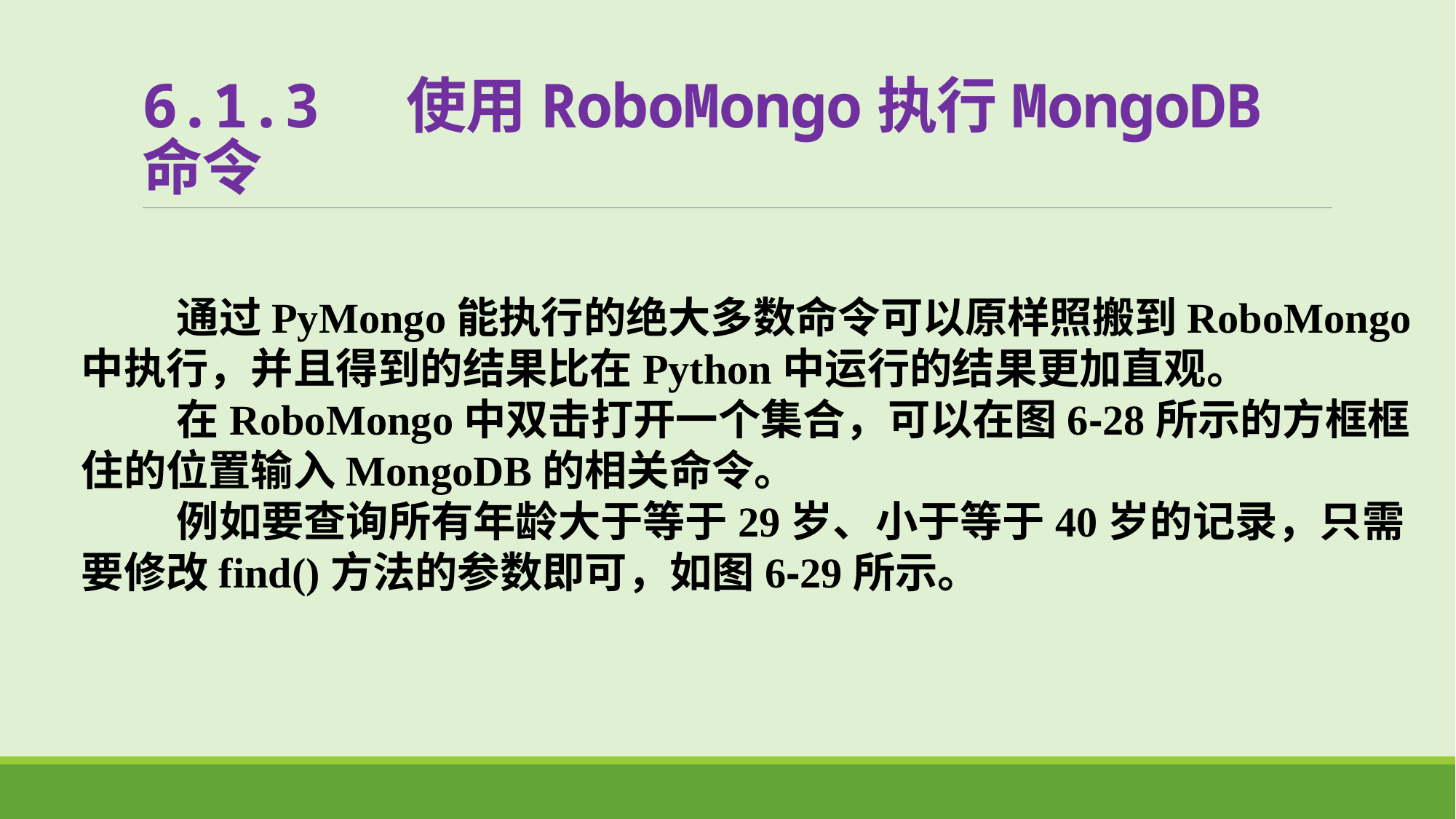

# 6.1.3  使用RoboMongo执行MongoDB命令
      通过PyMongo能执行的绝大多数命令可以原样照搬到RoboMongo中执行，并且得到的结果比在Python中运行的结果更加直观。
      在RoboMongo中双击打开一个集合，可以在图6-28所示的方框框住的位置输入MongoDB的相关命令。
      例如要查询所有年龄大于等于29岁、小于等于40岁的记录，只需要修改find()方法的参数即可，如图6-29所示。